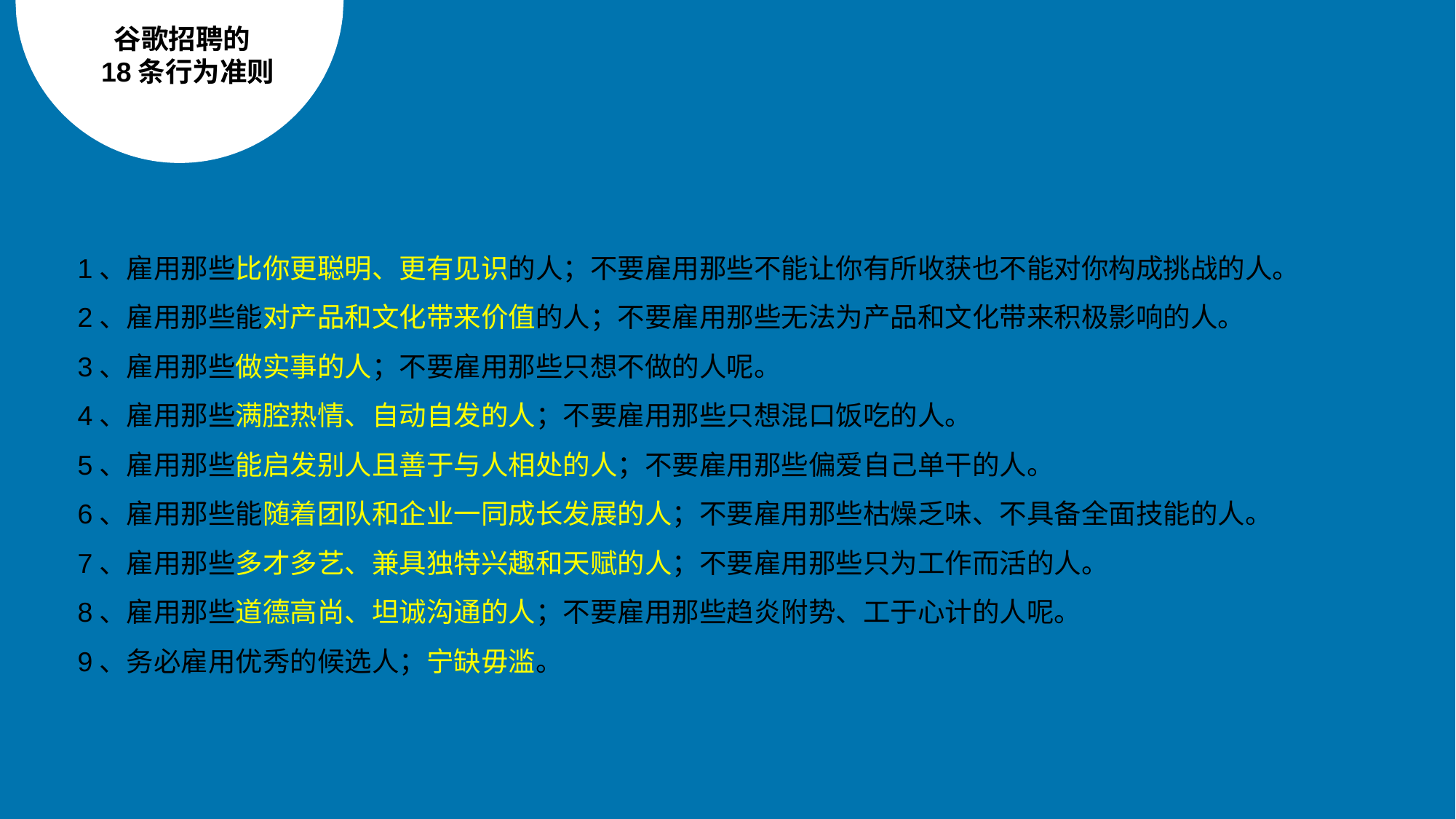

谷歌招聘的
18条行为准则

1、雇用那些比你更聪明、更有见识的人；不要雇用那些不能让你有所收获也不能对你构成挑战的人。
2、雇用那些能对产品和文化带来价值的人；不要雇用那些无法为产品和文化带来积极影响的人。
3、雇用那些做实事的人；不要雇用那些只想不做的人呢。
4、雇用那些满腔热情、自动自发的人；不要雇用那些只想混口饭吃的人。
5、雇用那些能启发别人且善于与人相处的人；不要雇用那些偏爱自己单干的人。
6、雇用那些能随着团队和企业一同成长发展的人；不要雇用那些枯燥乏味、不具备全面技能的人。
7、雇用那些多才多艺、兼具独特兴趣和天赋的人；不要雇用那些只为工作而活的人。
8、雇用那些道德高尚、坦诚沟通的人；不要雇用那些趋炎附势、工于心计的人呢。
9、务必雇用优秀的候选人；宁缺毋滥。